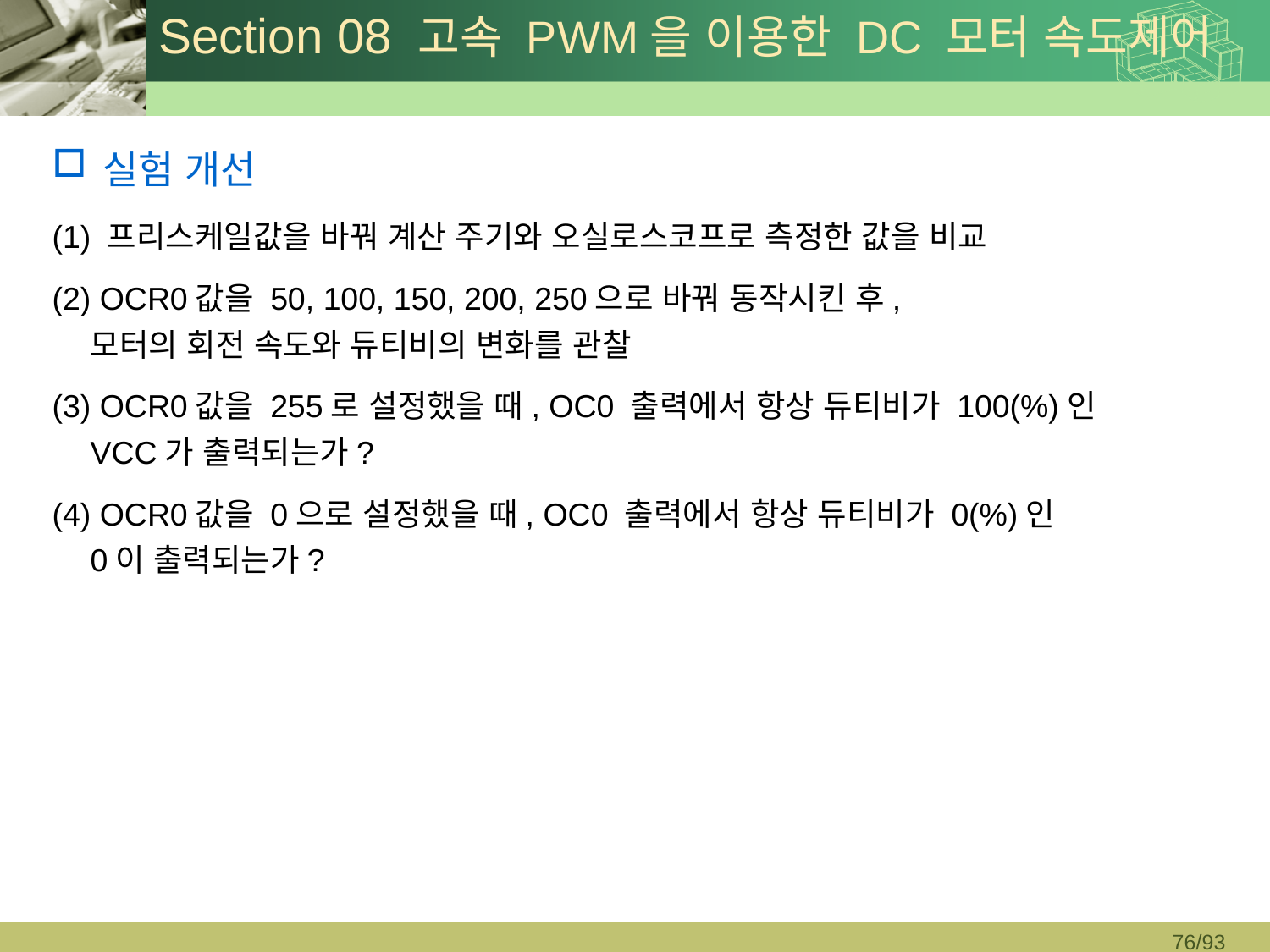

# Section 08 고속 PWM을 이용한 DC 모터 속도제어
실험 개선
(1) 프리스케일값을 바꿔 계산 주기와 오실로스코프로 측정한 값을 비교
(2) OCR0값을 50, 100, 150, 200, 250으로 바꿔 동작시킨 후,
모터의 회전 속도와 듀티비의 변화를 관찰
(3) OCR0값을 255로 설정했을 때, OC0 출력에서 항상 듀티비가 100(%)인
VCC가 출력되는가?
(4) OCR0값을 0으로 설정했을 때, OC0 출력에서 항상 듀티비가 0(%)인
0이 출력되는가?